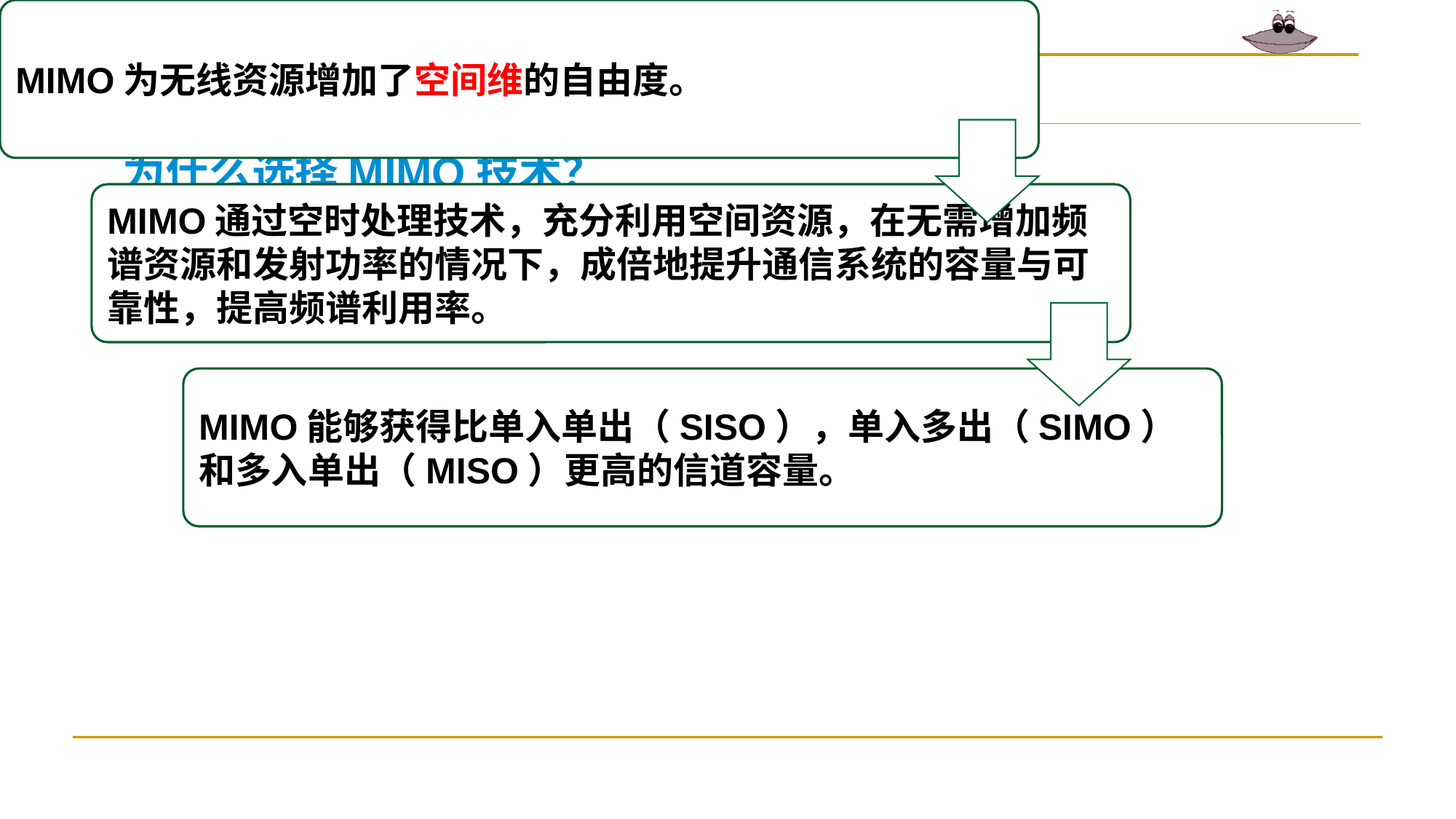

二、MIMO
为什么选择MIMO技术？
MIMO为无线资源增加了空间维的自由度。
MIMO通过空时处理技术，充分利用空间资源，在无需增加频谱资源和发射功率的情况下，成倍地提升通信系统的容量与可靠性，提高频谱利用率。
MIMO能够获得比单入单出（SISO），单入多出（SIMO）和多入单出（MISO）更高的信道容量。